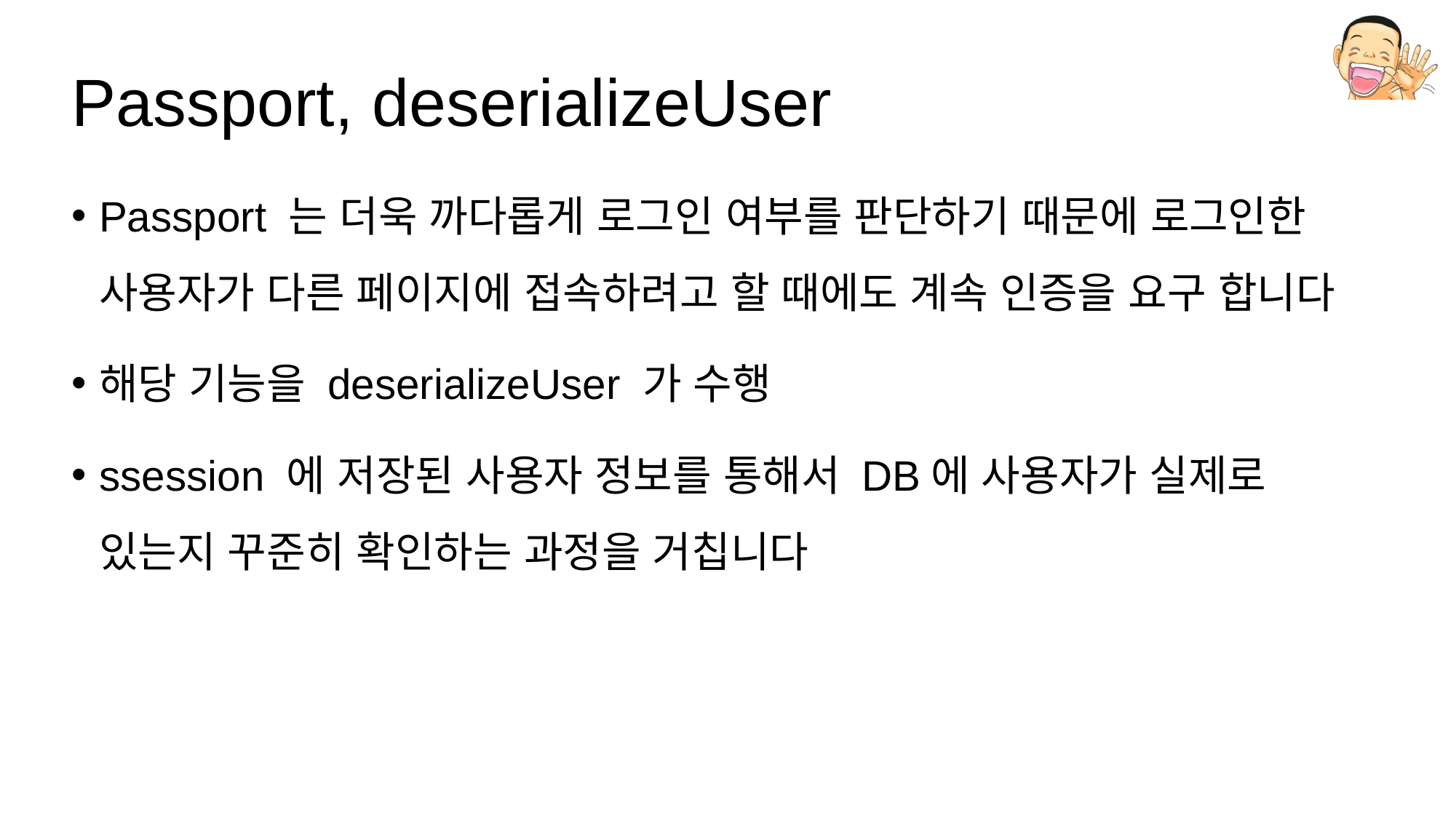

# Passport, deserializeUser
Passport 는 더욱 까다롭게 로그인 여부를 판단하기 때문에 로그인한 사용자가 다른 페이지에 접속하려고 할 때에도 계속 인증을 요구 합니다
해당 기능을 deserializeUser 가 수행
ssession 에 저장된 사용자 정보를 통해서 DB에 사용자가 실제로 있는지 꾸준히 확인하는 과정을 거칩니다